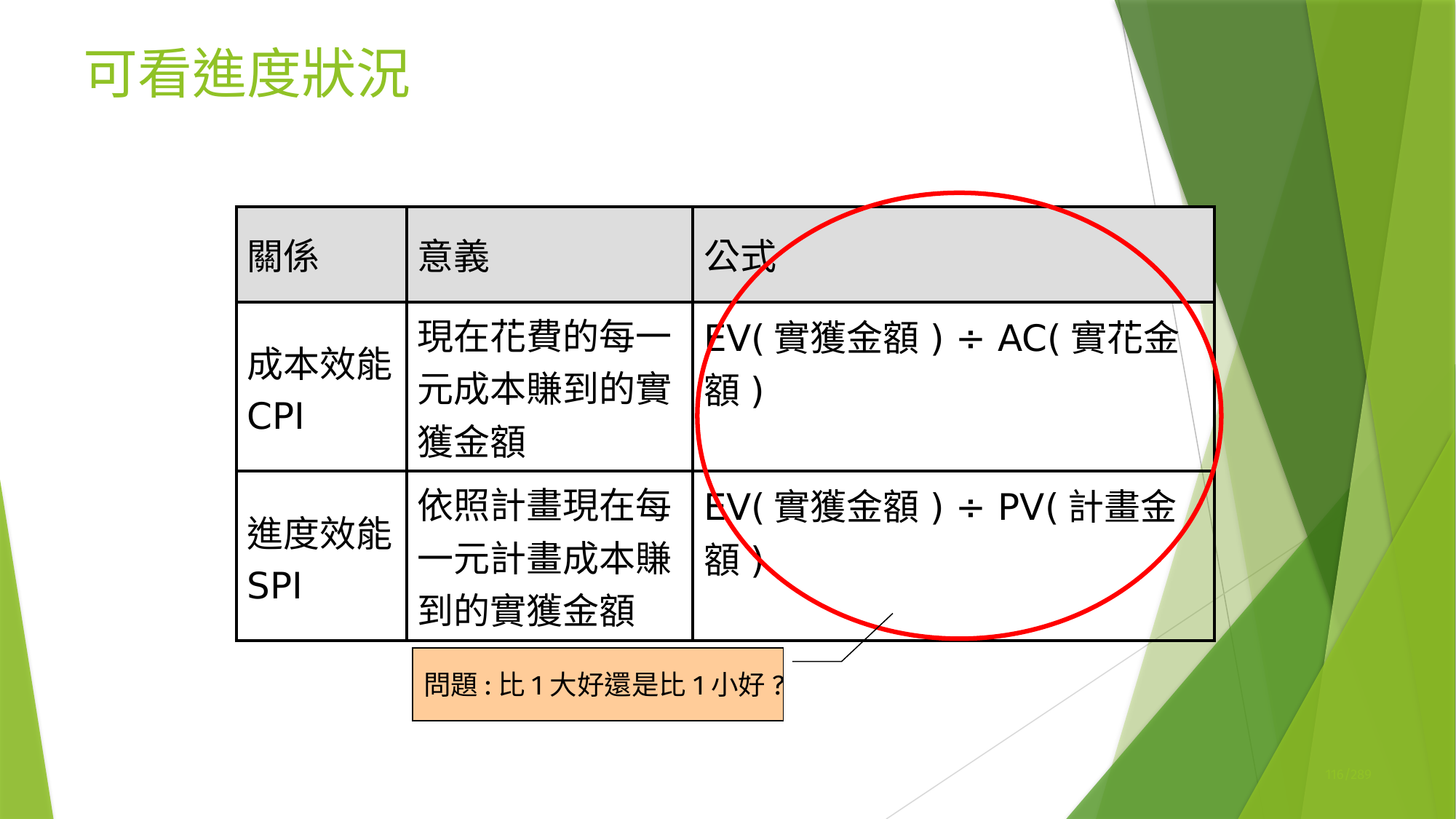

# 可看進度狀況

| 關係 | 意義 | 公式 |
| --- | --- | --- |
| 成本效能 CPI | 現在花費的每一元成本賺到的實獲金額 | EV(實獲金額) ÷ AC(實花金額) |
| 進度效能 SPI | 依照計畫現在每一元計畫成本賺到的實獲金額 | EV(實獲金額) ÷ PV(計畫金額) |

問題:比1大好還是比1小好?
116/289